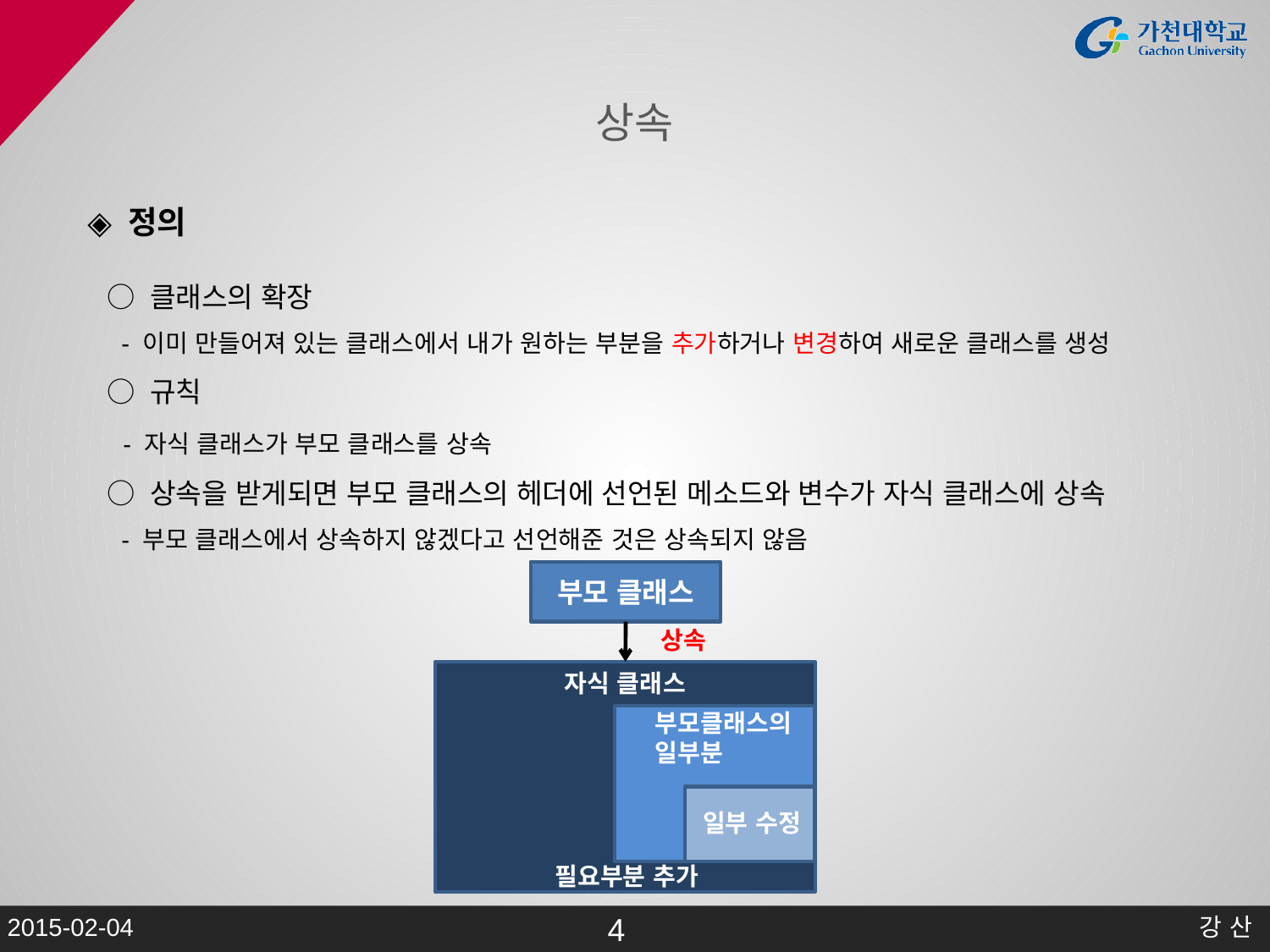

# 상속
◈ 정의
○ 클래스의 확장
  - 이미 만들어져 있는 클래스에서 내가 원하는 부분을 추가하거나 변경하여 새로운 클래스를 생성
○ 규칙
  - 자식 클래스가 부모 클래스를 상속
○ 상속을 받게되면 부모 클래스의 헤더에 선언된 메소드와 변수가 자식 클래스에 상속
  - 부모 클래스에서 상속하지 않겠다고 선언해준 것은 상속되지 않음
부모 클래스
상속

자식 클래스
부모클래스의
일부분

일부 수정
필요부분 추가
2015-02-04
강 산